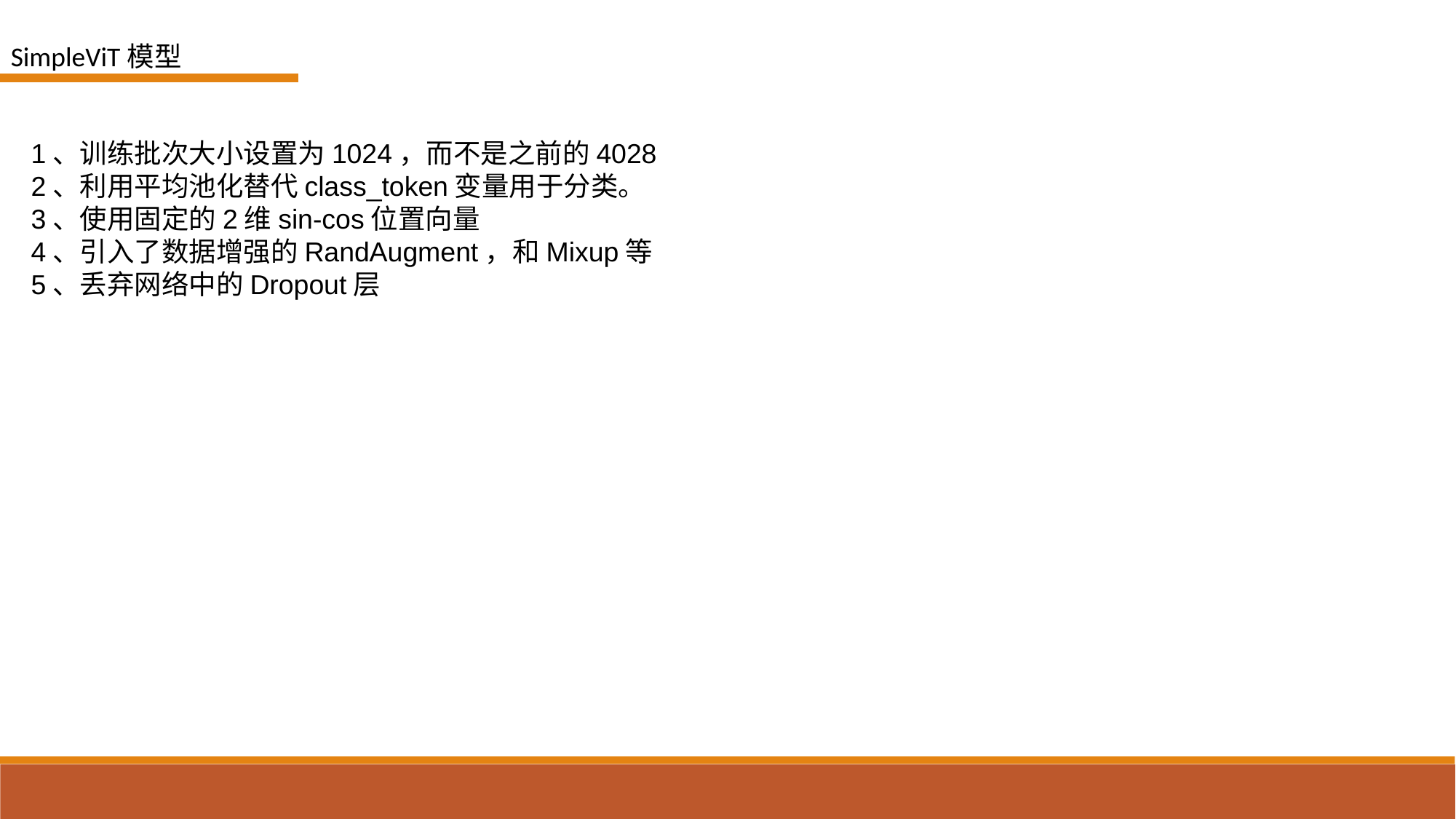

SimpleViT模型
1、训练批次大小设置为1024，而不是之前的4028
2、利用平均池化替代class_token变量用于分类。
3、使用固定的2维sin-cos位置向量
4、引入了数据增强的RandAugment，和Mixup等
5、丢弃网络中的Dropout层